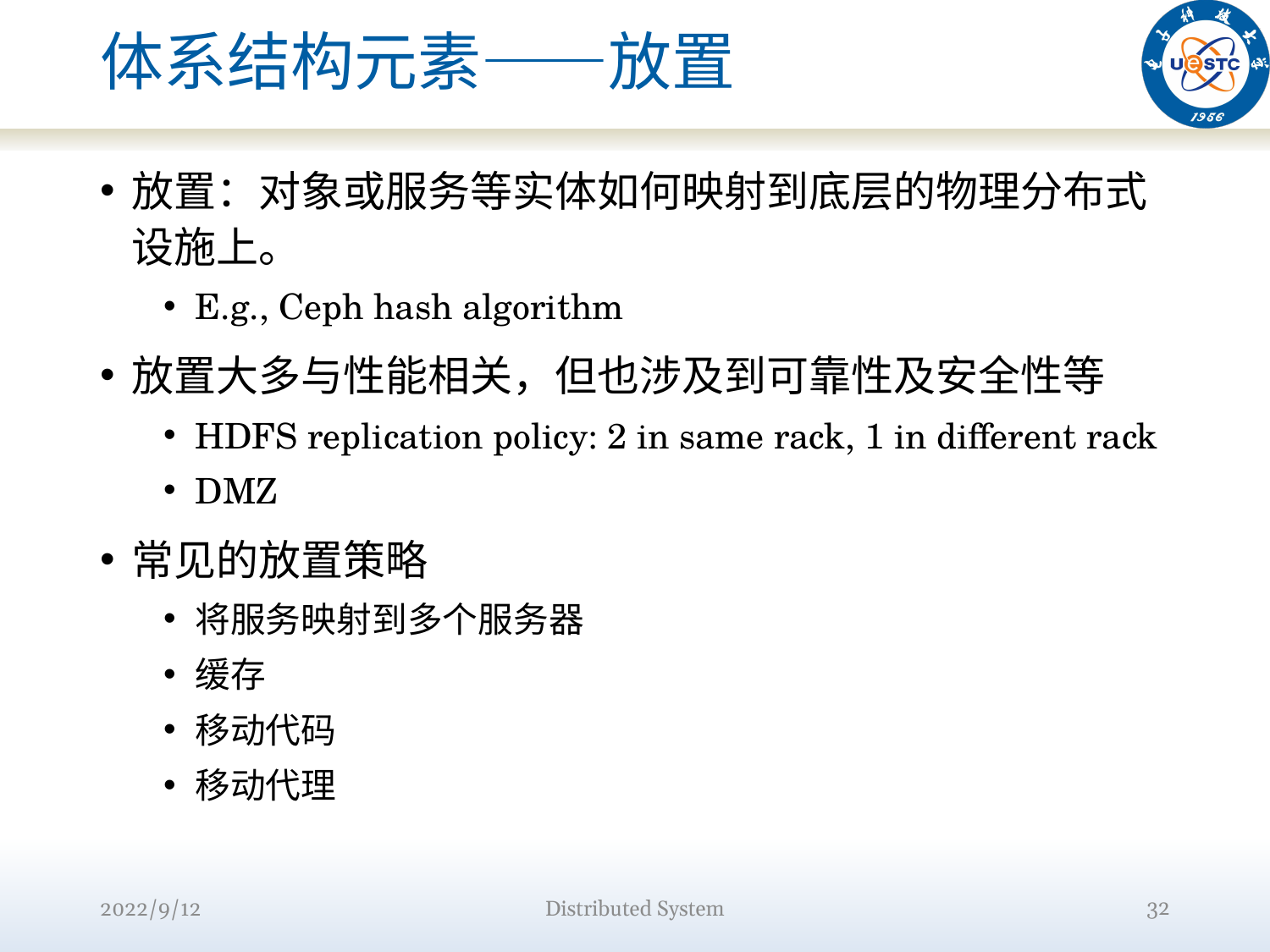

# 体系结构元素——放置
放置：对象或服务等实体如何映射到底层的物理分布式设施上。
E.g., Ceph hash algorithm
放置大多与性能相关，但也涉及到可靠性及安全性等
HDFS replication policy: 2 in same rack, 1 in different rack
DMZ
常见的放置策略
将服务映射到多个服务器
缓存
移动代码
移动代理

2022/9/12
Distributed System
32